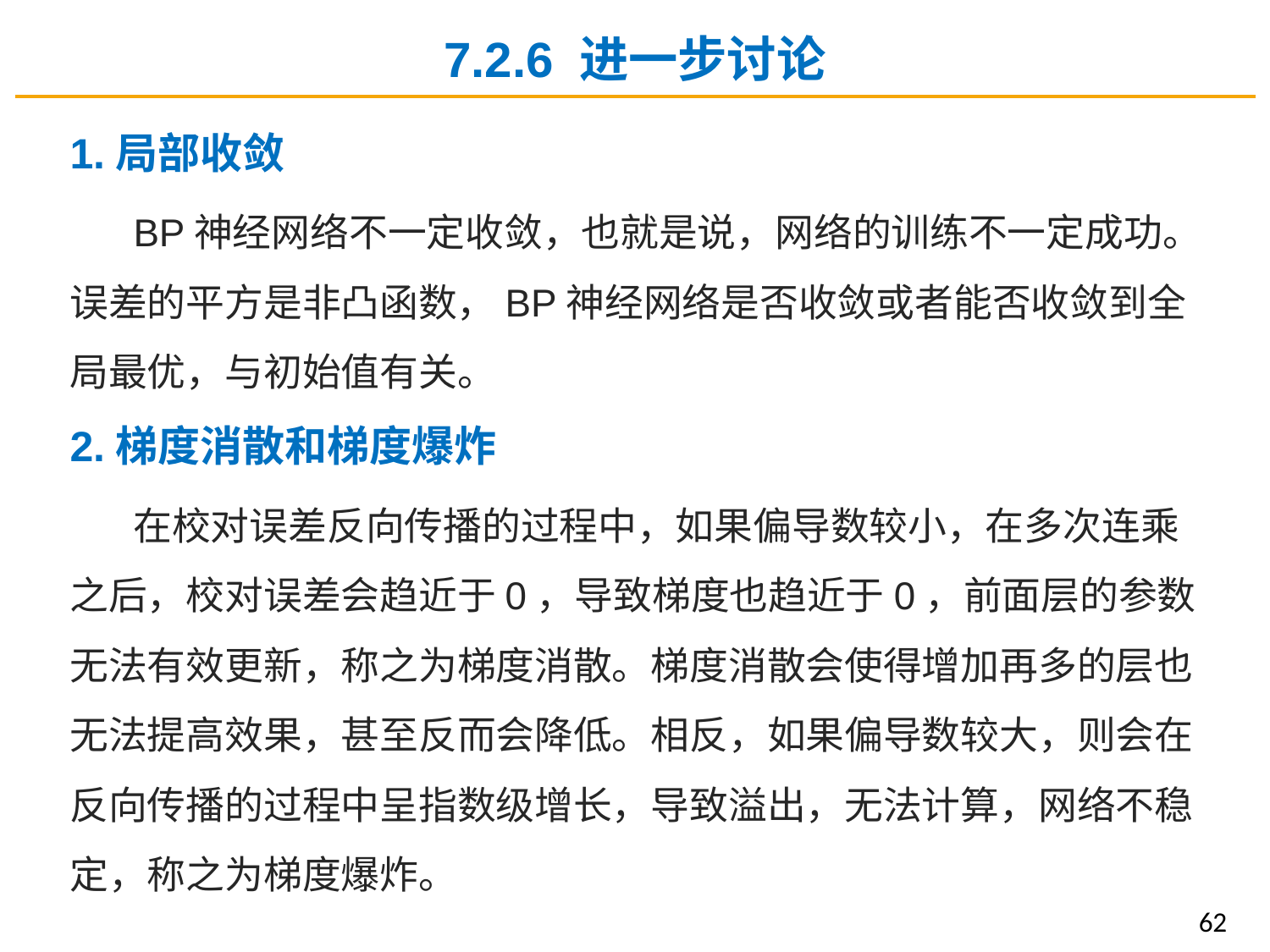

7.2.6 进一步讨论
1.局部收敛
BP神经网络不一定收敛，也就是说，网络的训练不一定成功。误差的平方是非凸函数，BP神经网络是否收敛或者能否收敛到全局最优，与初始值有关。
2.梯度消散和梯度爆炸
在校对误差反向传播的过程中，如果偏导数较小，在多次连乘之后，校对误差会趋近于0，导致梯度也趋近于0，前面层的参数无法有效更新，称之为梯度消散。梯度消散会使得增加再多的层也无法提高效果，甚至反而会降低。相反，如果偏导数较大，则会在反向传播的过程中呈指数级增长，导致溢出，无法计算，网络不稳定，称之为梯度爆炸。

62